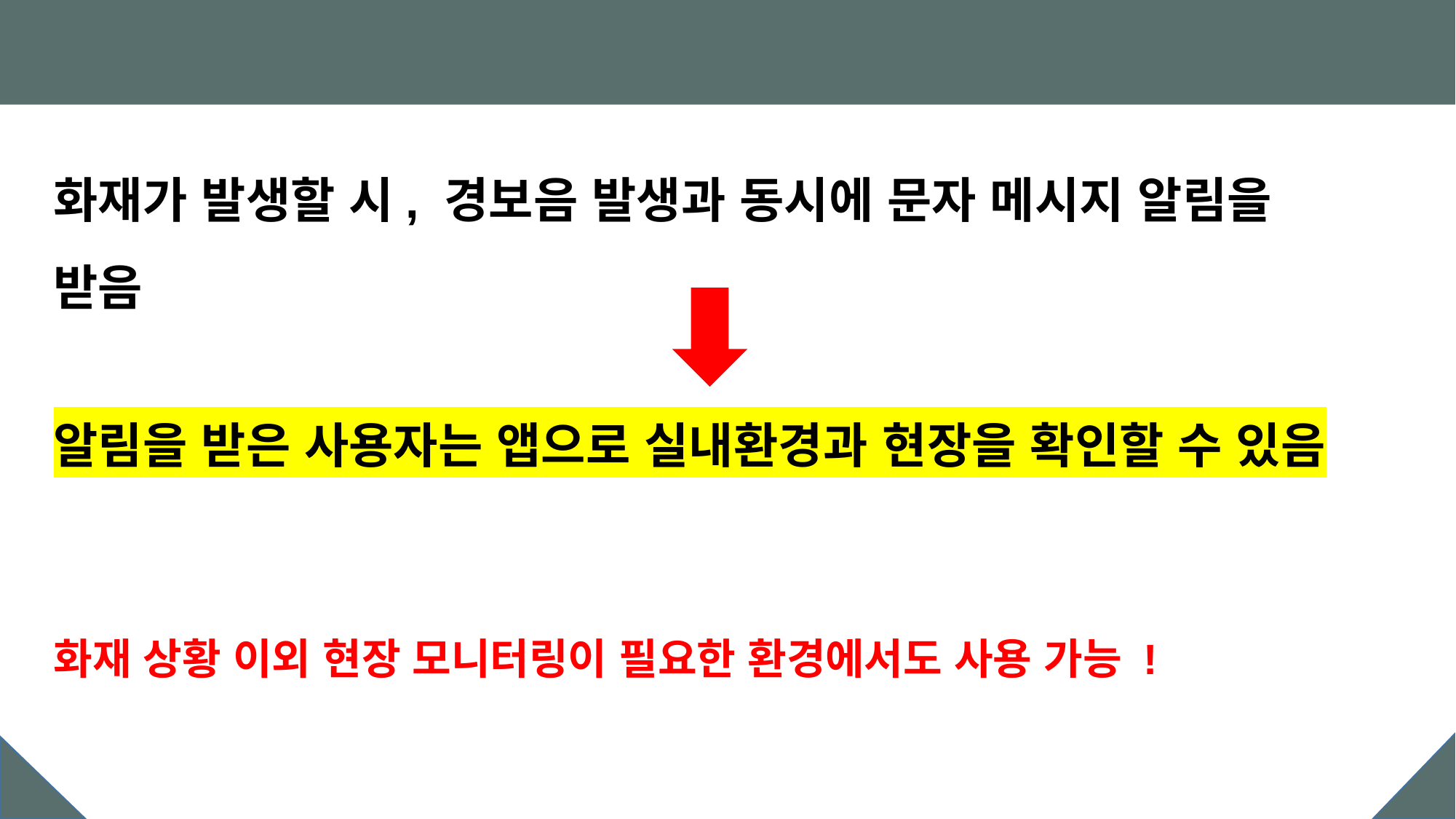

마무리
화재가 발생할 시, 경보음 발생과 동시에 문자 메시지 알림을 받음

알림을 받은 사용자는 앱으로 실내환경과 현장을 확인할 수 있음

화재 상황 이외 현장 모니터링이 필요한 환경에서도 사용 가능 !